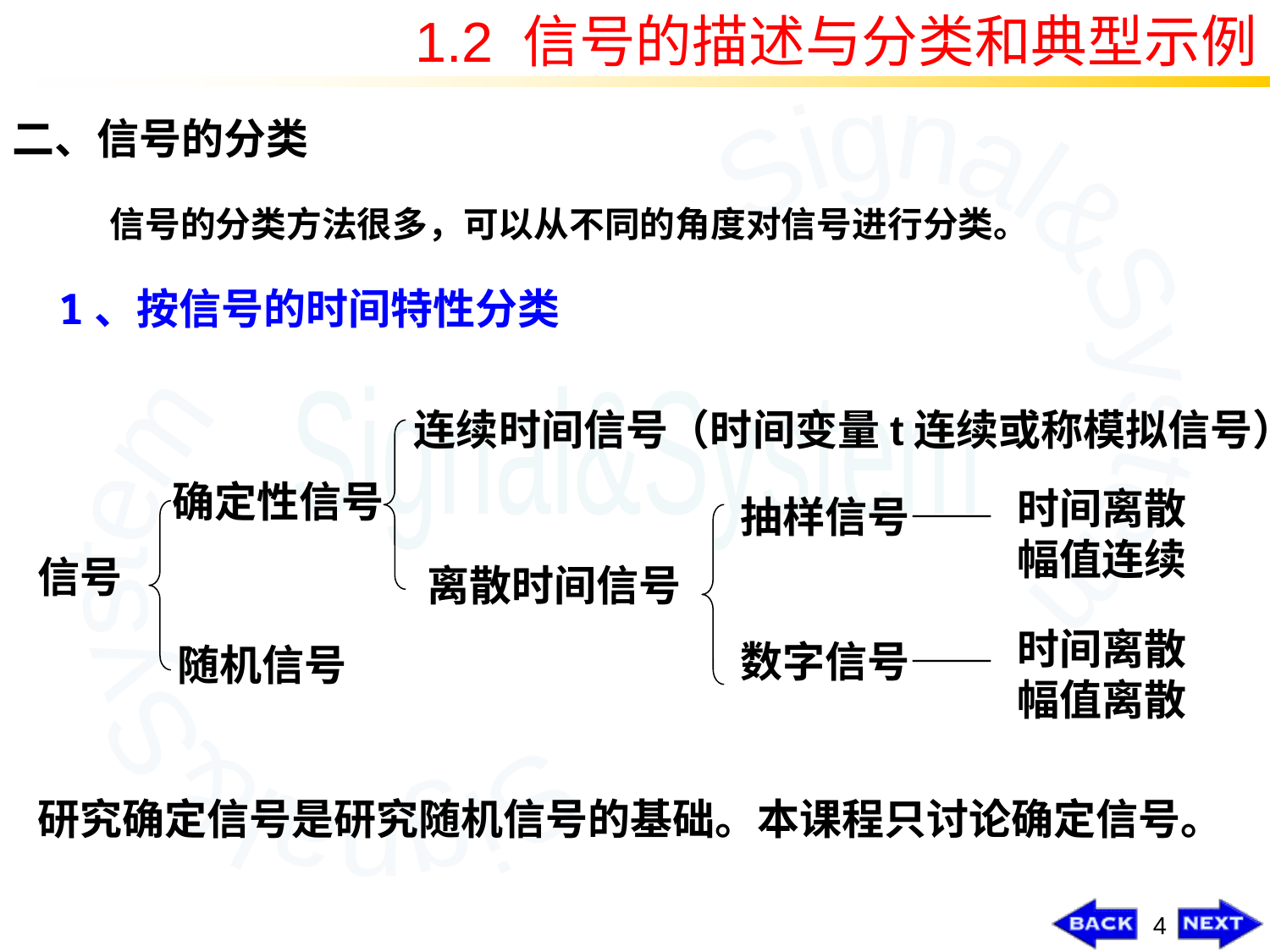

1.2 信号的描述与分类和典型示例
1.2信号的描述与分类和典型示例
二、信号的分类
信号的分类方法很多，可以从不同的角度对信号进行分类。
1、按信号的时间特性分类
连续时间信号（时间变量t连续或称模拟信号）

确定性信号
时间离散
幅值连续
抽样信号——

信号
离散时间信号
时间离散
幅值离散
数字信号——
随机信号
研究确定信号是研究随机信号的基础。本课程只讨论确定信号。
4